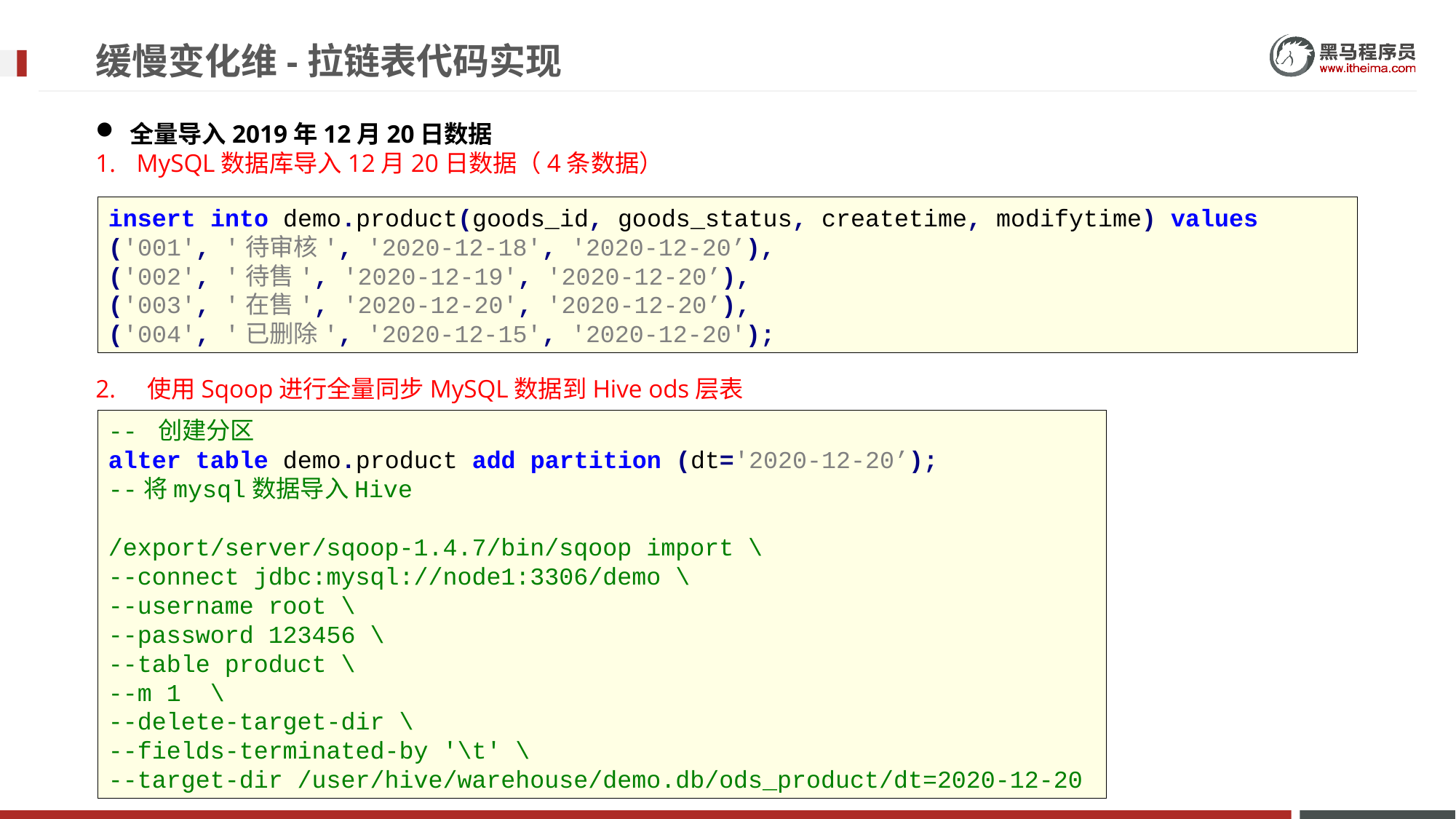

# 缓慢变化维-拉链表代码实现
全量导入2019年12月20日数据
MySQL数据库导入12月20日数据（4条数据）
insert into demo.product(goods_id, goods_status, createtime, modifytime) values ('001', '待审核', '2020-12-18', '2020-12-20’),
('002', '待售', '2020-12-19', '2020-12-20’),
('003', '在售', '2020-12-20', '2020-12-20’),
('004', '已删除', '2020-12-15', '2020-12-20');
2.    使用Sqoop进行全量同步MySQL数据到Hive ods层表
-- 创建分区
alter table demo.product add partition (dt='2020-12-20’);
--将mysql数据导入Hive

/export/server/sqoop-1.4.7/bin/sqoop import \
--connect jdbc:mysql://node1:3306/demo \
--username root \
--password 123456 \
--table product \
--m 1  \
--delete-target-dir \
--fields-terminated-by '\t' \
--target-dir /user/hive/warehouse/demo.db/ods_product/dt=2020-12-20